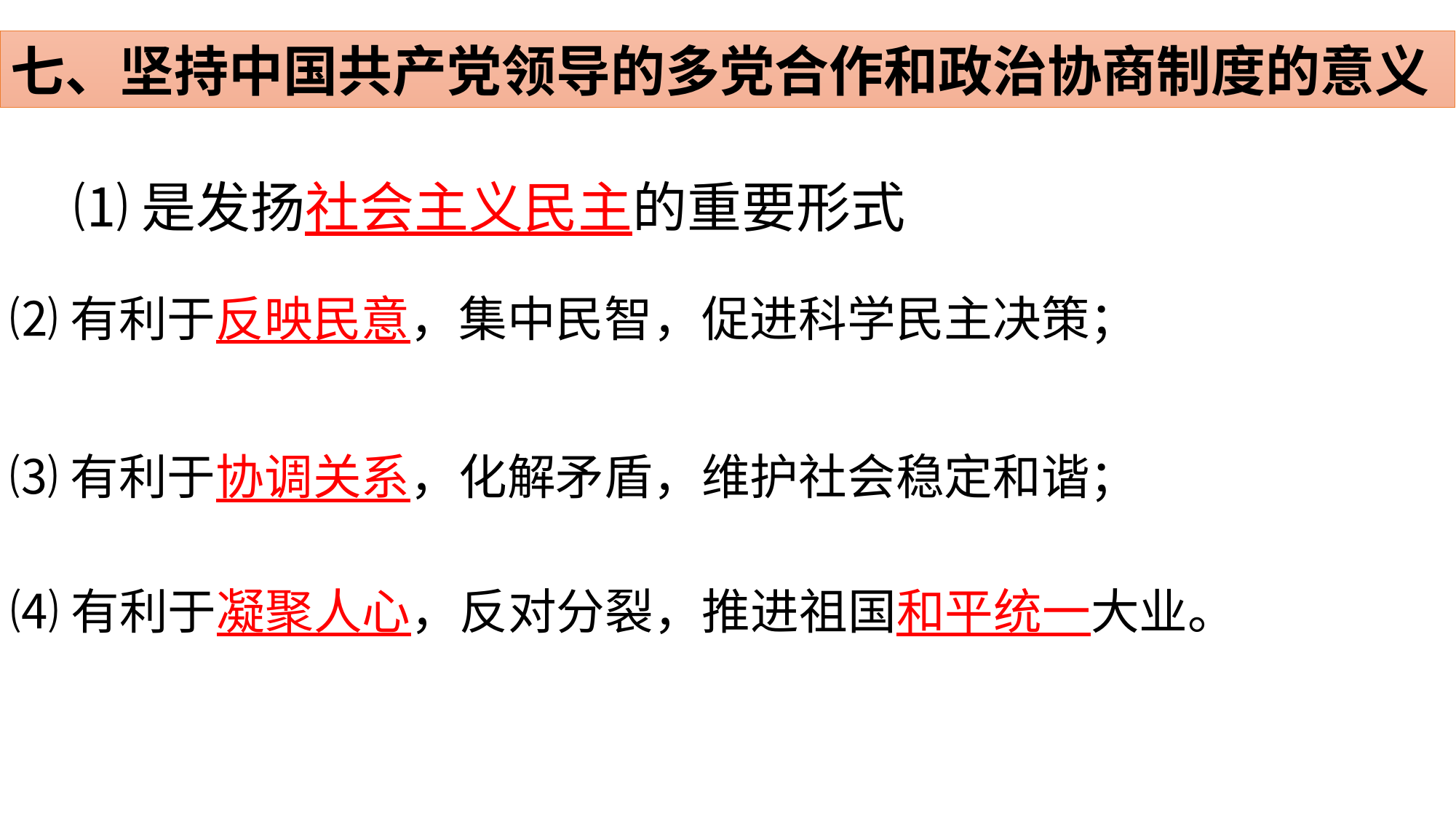

七、坚持中国共产党领导的多党合作和政治协商制度的意义
⑴是发扬社会主义民主的重要形式
⑵有利于反映民意，集中民智，促进科学民主决策；
⑶有利于协调关系，化解矛盾，维护社会稳定和谐；
⑷有利于凝聚人心，反对分裂，推进祖国和平统一大业。